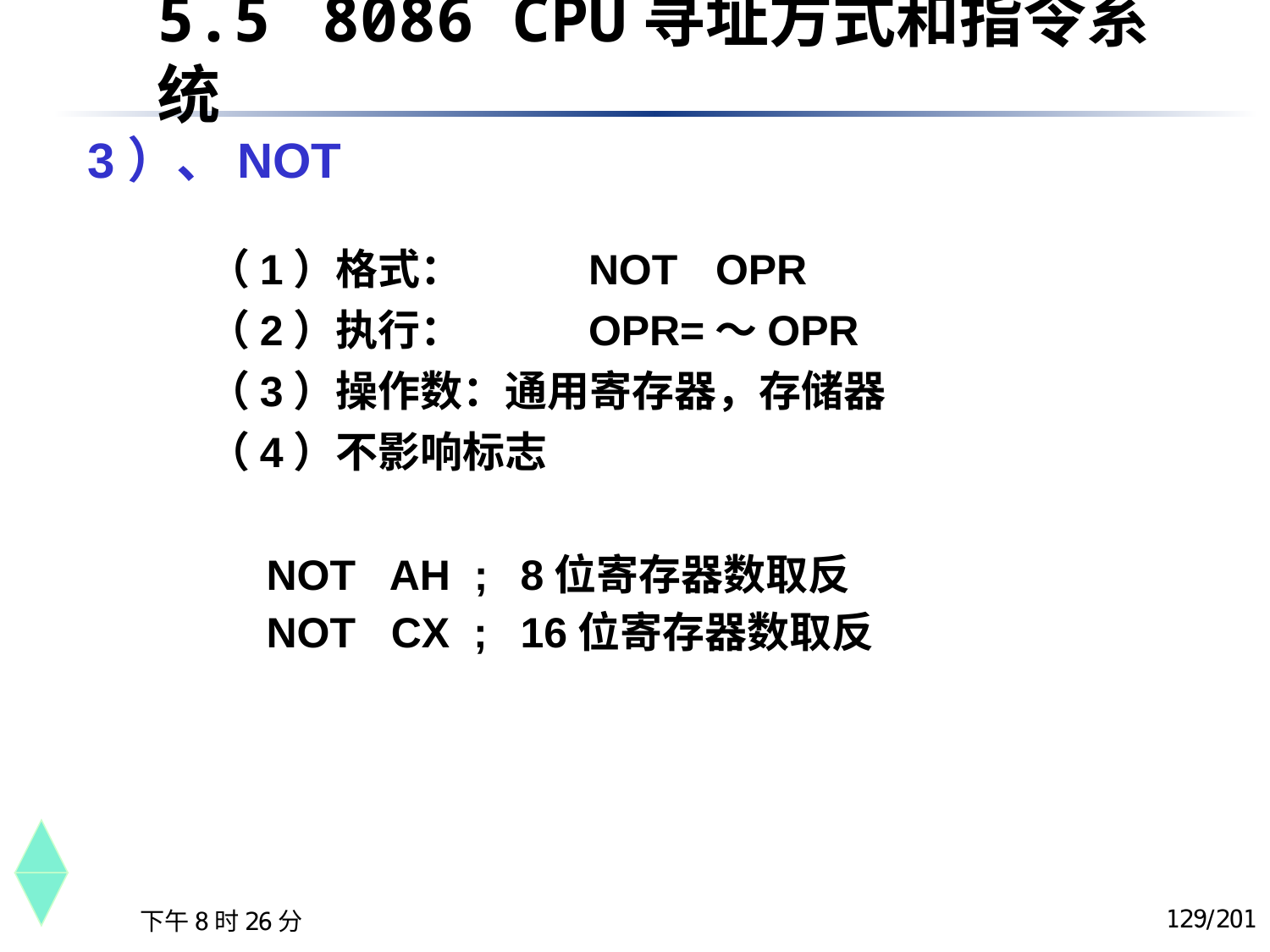

5.5	 8086 CPU寻址方式和指令系统
# 3）、NOT
（1）格式：	NOT	OPR
（2）执行：	OPR=～OPR
（3）操作数：通用寄存器，存储器
（4）不影响标志
	NOT   AH  ; 	8位寄存器数取反
	NOT   CX  ;	16位寄存器数取反
129/201
下午8时26分